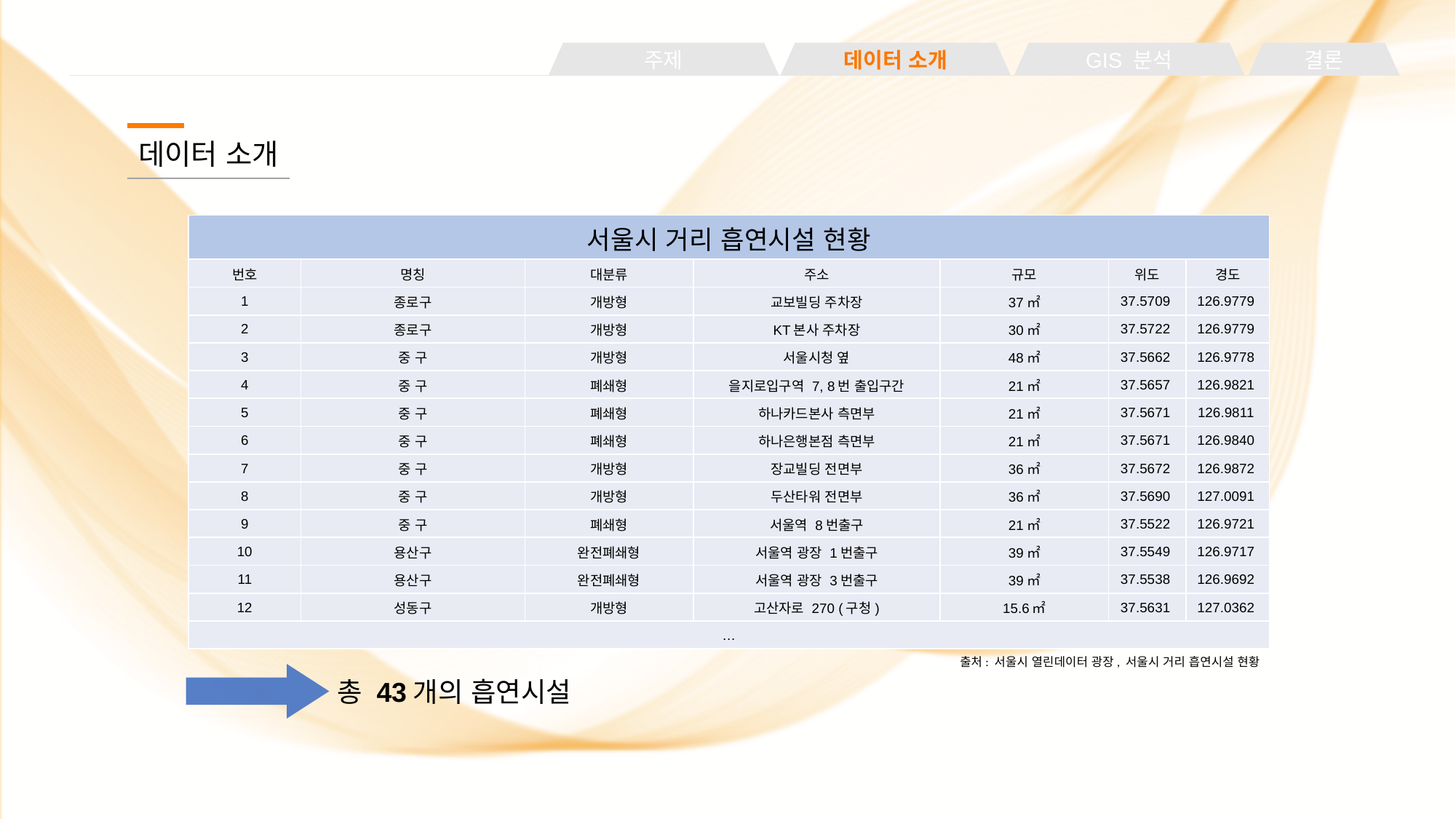

주제
데이터 소개
GIS 분석
결론

데이터 소개

| 서울시 거리 흡연시설 현황 |  |  |  |  |  |  |
| --- | --- | --- | --- | --- | --- | --- |
| 번호 | 명칭 | 대분류 | 주소 | 규모 | 위도 | 경도 |
| 1 | 종로구 | 개방형 | 교보빌딩 주차장 | 37㎡ | 37.5709 | 126.9779 |
| 2 | 종로구 | 개방형 | KT본사 주차장 | 30㎡ | 37.5722 | 126.9779 |
| 3 | 중 구 | 개방형 | 서울시청 옆 | 48㎡ | 37.5662 | 126.9778 |
| 4 | 중 구 | 폐쇄형 | 을지로입구역 7, 8번 출입구간 | 21㎡ | 37.5657 | 126.9821 |
| 5 | 중 구 | 폐쇄형 | 하나카드본사 측면부 | 21㎡ | 37.5671 | 126.9811 |
| 6 | 중 구 | 폐쇄형 | 하나은행본점 측면부 | 21㎡ | 37.5671 | 126.9840 |
| 7 | 중 구 | 개방형 | 장교빌딩 전면부 | 36㎡ | 37.5672 | 126.9872 |
| 8 | 중 구 | 개방형 | 두산타워 전면부 | 36㎡ | 37.5690 | 127.0091 |
| 9 | 중 구 | 폐쇄형 | 서울역 8번출구 | 21㎡ | 37.5522 | 126.9721 |
| 10 | 용산구 | 완전폐쇄형 | 서울역 광장 1번출구 | 39㎡ | 37.5549 | 126.9717 |
| 11 | 용산구 | 완전폐쇄형 | 서울역 광장 3번출구 | 39㎡ | 37.5538 | 126.9692 |
| 12 | 성동구 | 개방형 | 고산자로 270 (구청) | 15.6㎡ | 37.5631 | 127.0362 |
| … |  |  |  |  |  |  |
출처: 서울시 열린데이터 광장, 서울시 거리 흡연시설 현황

총 43개의 흡연시설